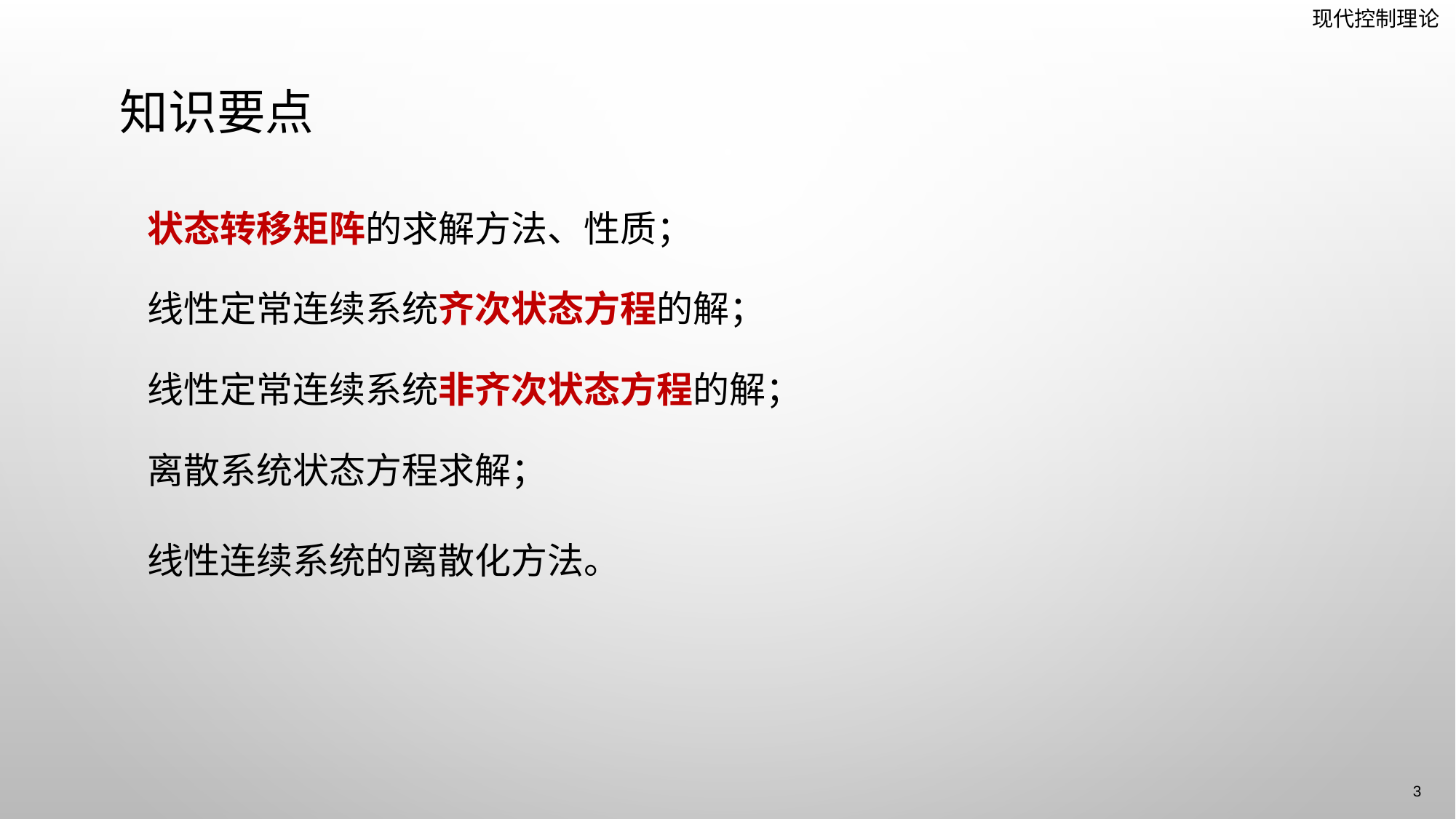

# 知识要点

状态转移矩阵的求解方法、性质；
线性定常连续系统齐次状态方程的解；
线性定常连续系统非齐次状态方程的解；
离散系统状态方程求解；
线性连续系统的离散化方法。

3